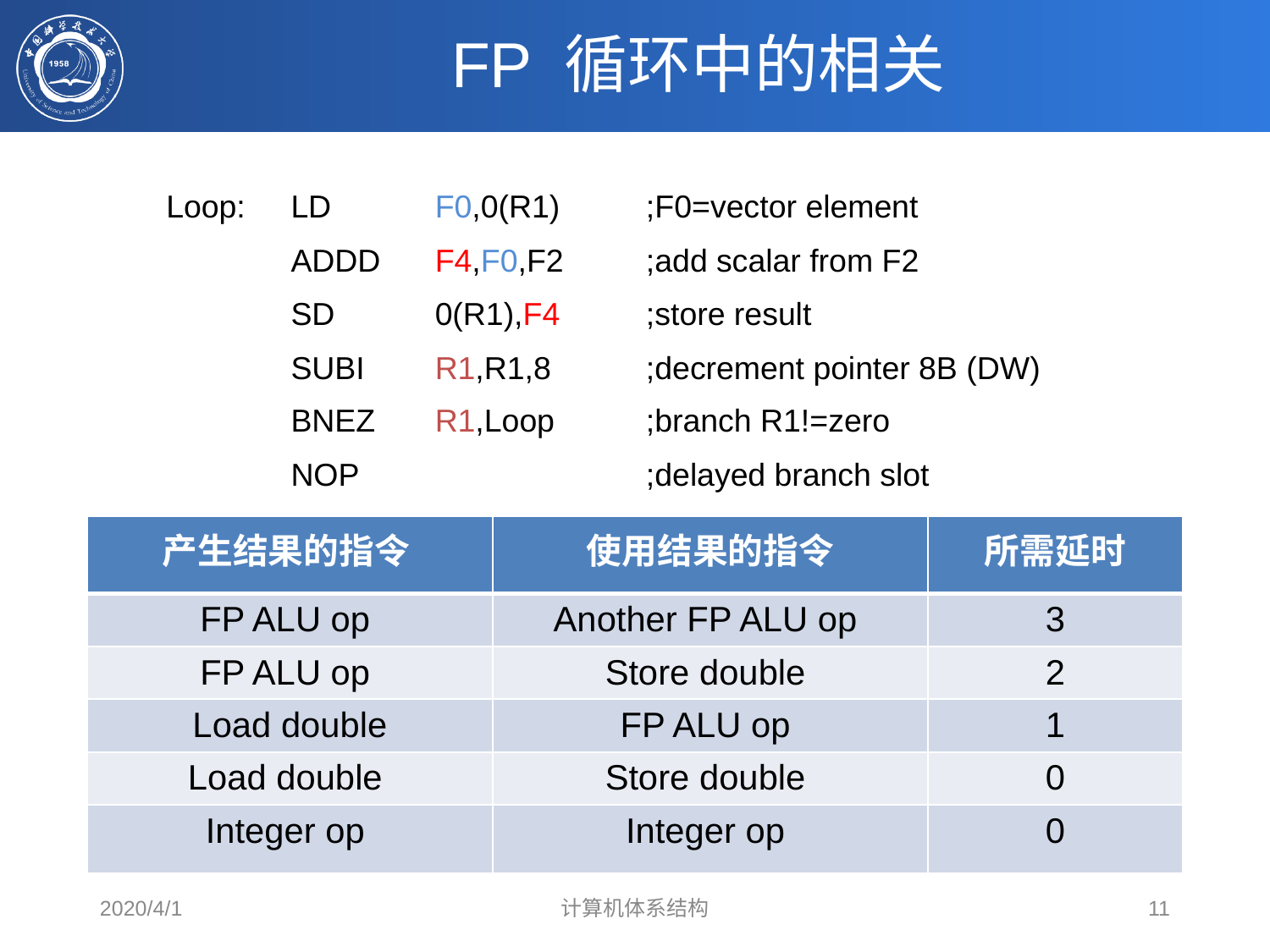

# FP 循环中的相关
|  |  |  |  |
| --- | --- | --- | --- |
| Loop: | LD | F0,0(R1) | ;F0=vector element |
|  | ADDD | F4,F0,F2 | ;add scalar from F2 |
|  | SD | 0(R1),F4 | ;store result |
|  | SUBI | R1,R1,8 | ;decrement pointer 8B (DW) |
|  | BNEZ | R1,Loop | ;branch R1!=zero |
|  | NOP |  | ;delayed branch slot |
| 产生结果的指令 | 使用结果的指令 | 所需延时 |
| --- | --- | --- |
| FP ALU op | Another FP ALU op | 3 |
| FP ALU op | Store double | 2 |
| Load double | FP ALU op | 1 |
| Load double | Store double | 0 |
| Integer op | Integer op | 0 |
2020/4/1
计算机体系结构
11